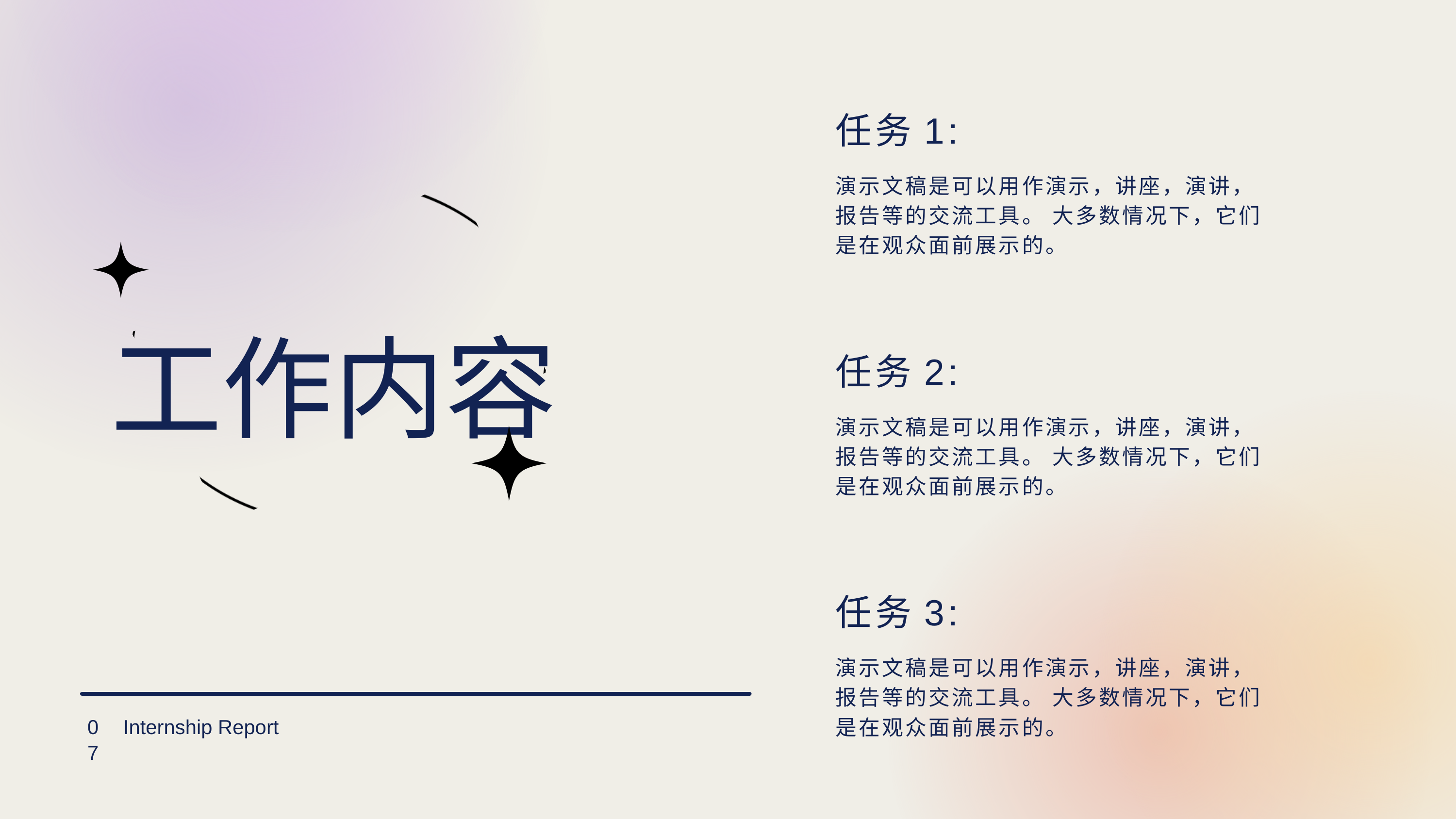

任务1:
演示文稿是可以用作演示，讲座，演讲，报告等的交流工具。 大多数情况下，它们是在观众面前展示的。

工作内容
任务2:
演示文稿是可以用作演示，讲座，演讲，报告等的交流工具。 大多数情况下，它们是在观众面前展示的。

任务3:
演示文稿是可以用作演示，讲座，演讲，报告等的交流工具。 大多数情况下，它们是在观众面前展示的。

07
Internship Report